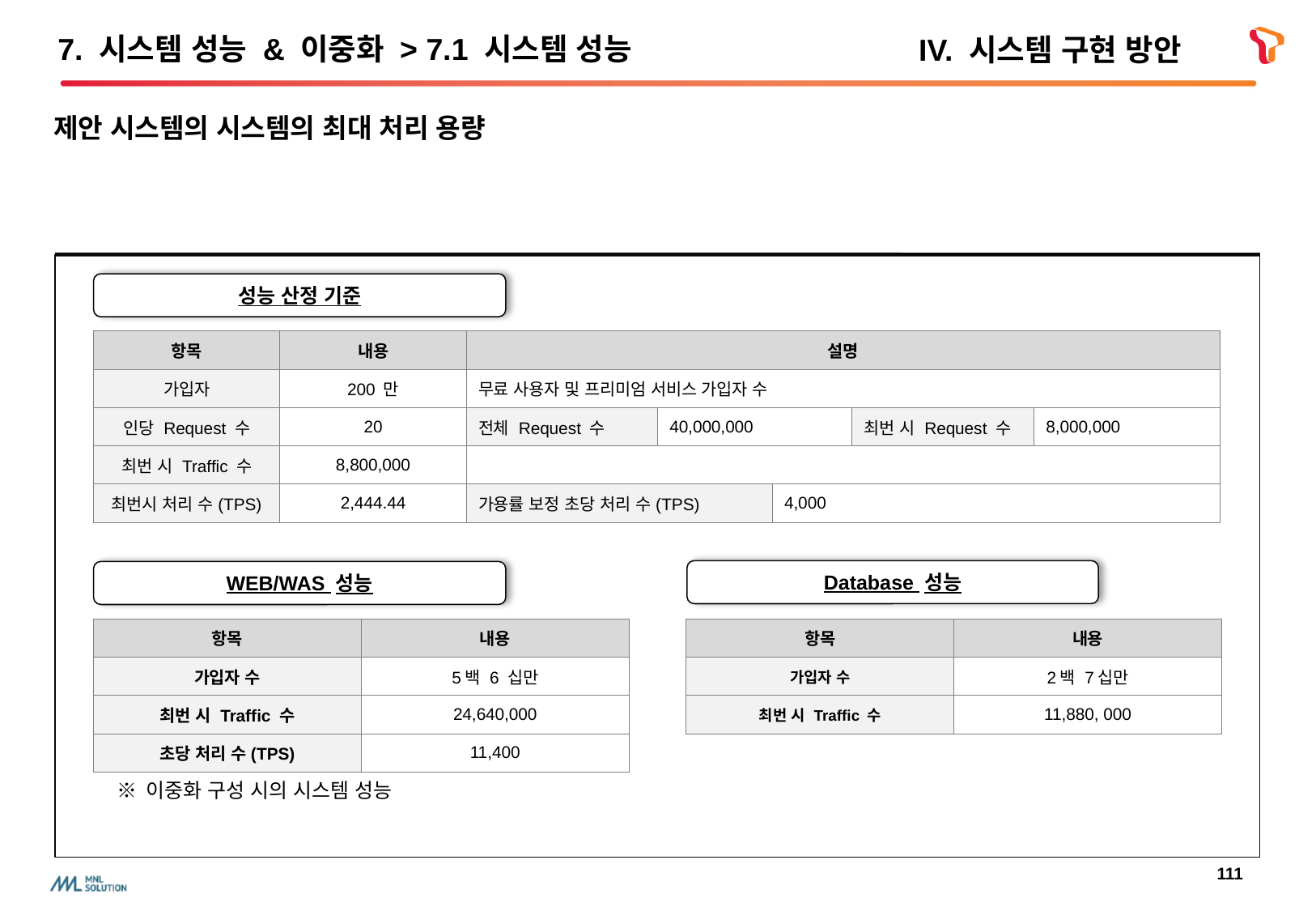

# 7. 시스템 성능 & 이중화 > 7.1 시스템 성능
IV. 시스템 구현 방안
제안 시스템의 시스템의 최대 처리 용량

성능 산정 기준
| 항목 | 내용 | 설명 |  |  |  |  |
| --- | --- | --- | --- | --- | --- | --- |
| 가입자 | 200 만 | 무료 사용자 및 프리미엄 서비스 가입자 수 |  |  |  |  |
| 인당 Request 수 | 20 | 전체 Request 수 | 40,000,000 |  | 최번 시 Request 수 | 8,000,000 |
| 최번 시 Traffic 수 | 8,800,000 |  |  |  |  |  |
| 최번시 처리 수(TPS) | 2,444.44 | 가용률 보정 초당 처리 수(TPS) |  | 4,000 |  |  |
Database 성능
WEB/WAS 성능
| 항목 | 내용 |
| --- | --- |
| 가입자 수 | 5백 6 십만 |
| 최번 시 Traffic 수 | 24,640,000 |
| 초당 처리 수(TPS) | 11,400 |
| 항목 | 내용 |
| --- | --- |
| 가입자 수 | 2백 7십만 |
| 최번 시 Traffic 수 | 11,880, 000 |
※ 이중화 구성 시의 시스템 성능